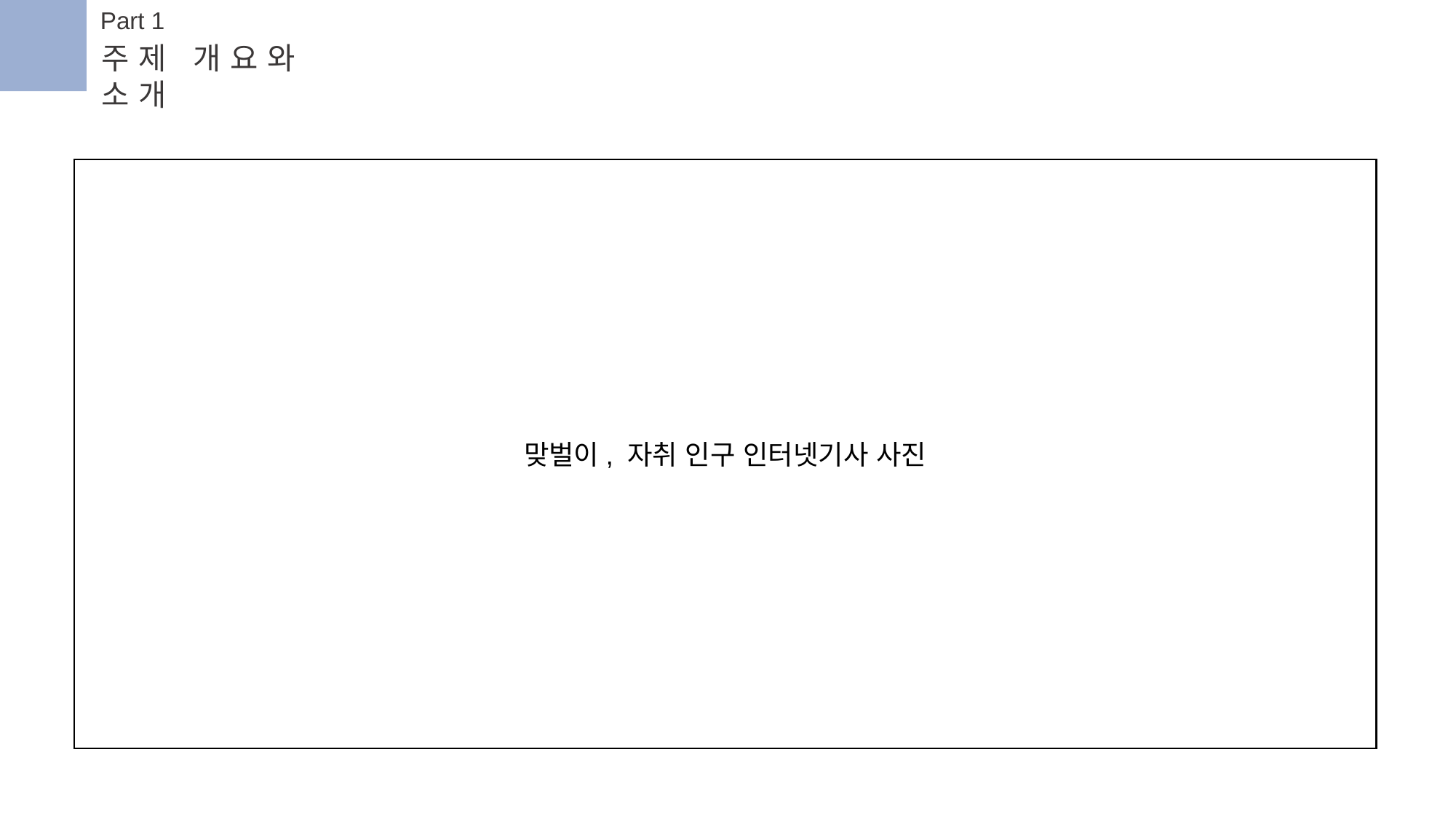

Part 1
주제 개요와 소개
맞벌이, 자취 인구 인터넷기사 사진